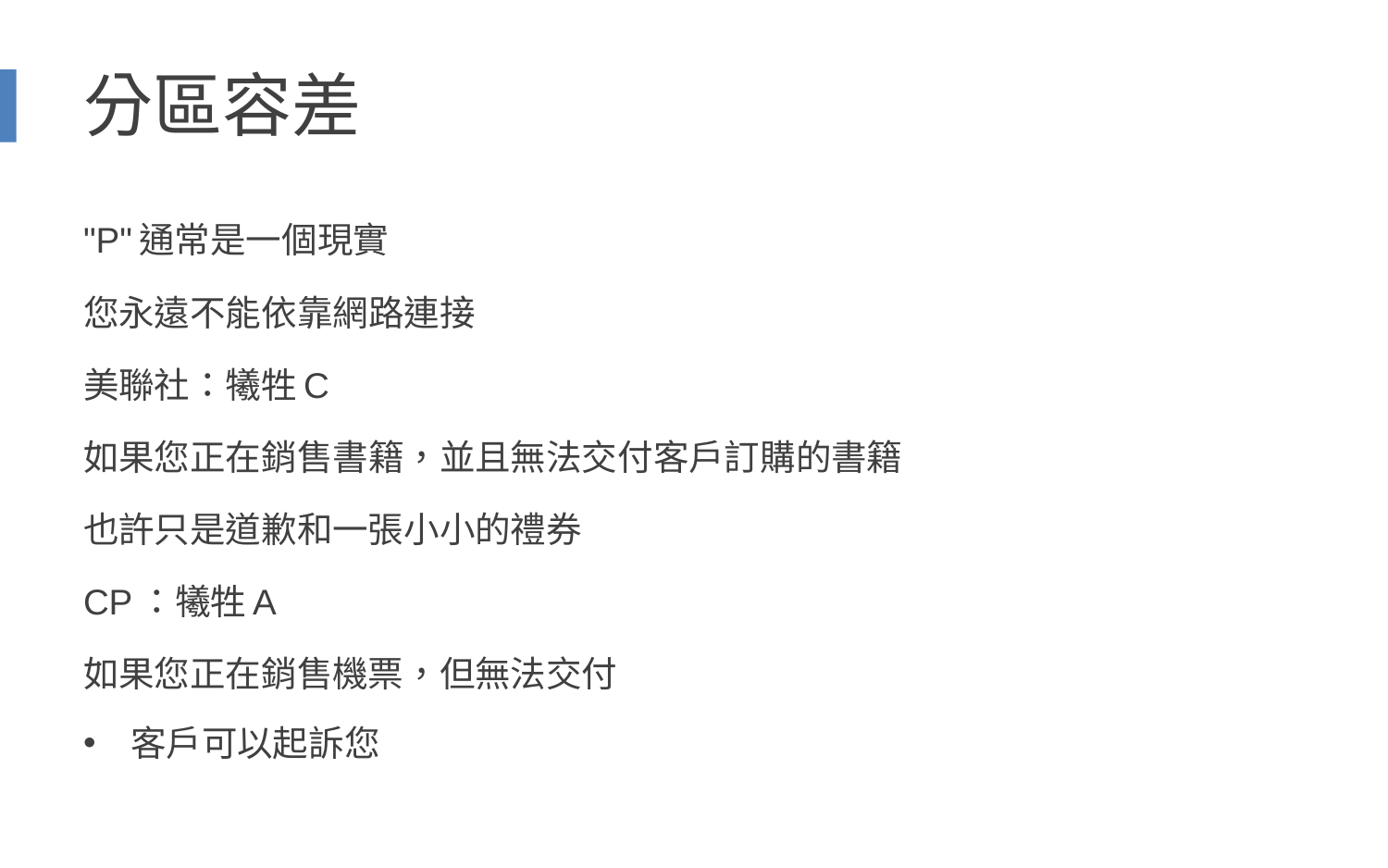

# 分區容差
"P"通常是一個現實
您永遠不能依靠網路連接
美聯社：犧牲C
如果您正在銷售書籍，並且無法交付客戶訂購的書籍
也許只是道歉和一張小小的禮券
CP：犧牲A
如果您正在銷售機票，但無法交付
客戶可以起訴您